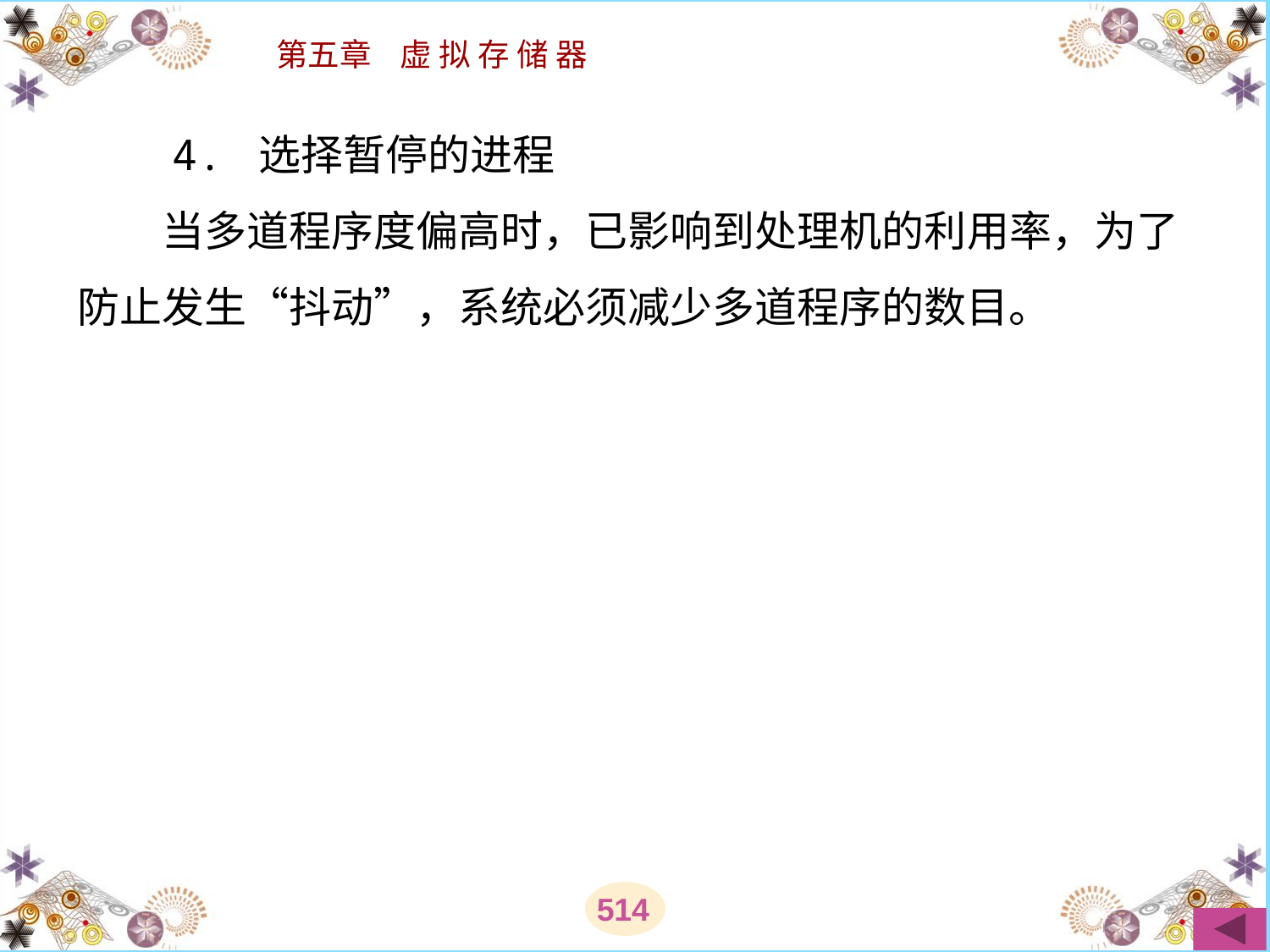

# 4. 选择暂停的进程 　　当多道程序度偏高时，已影响到处理机的利用率，为了防止发生“抖动”，系统必须减少多道程序的数目。